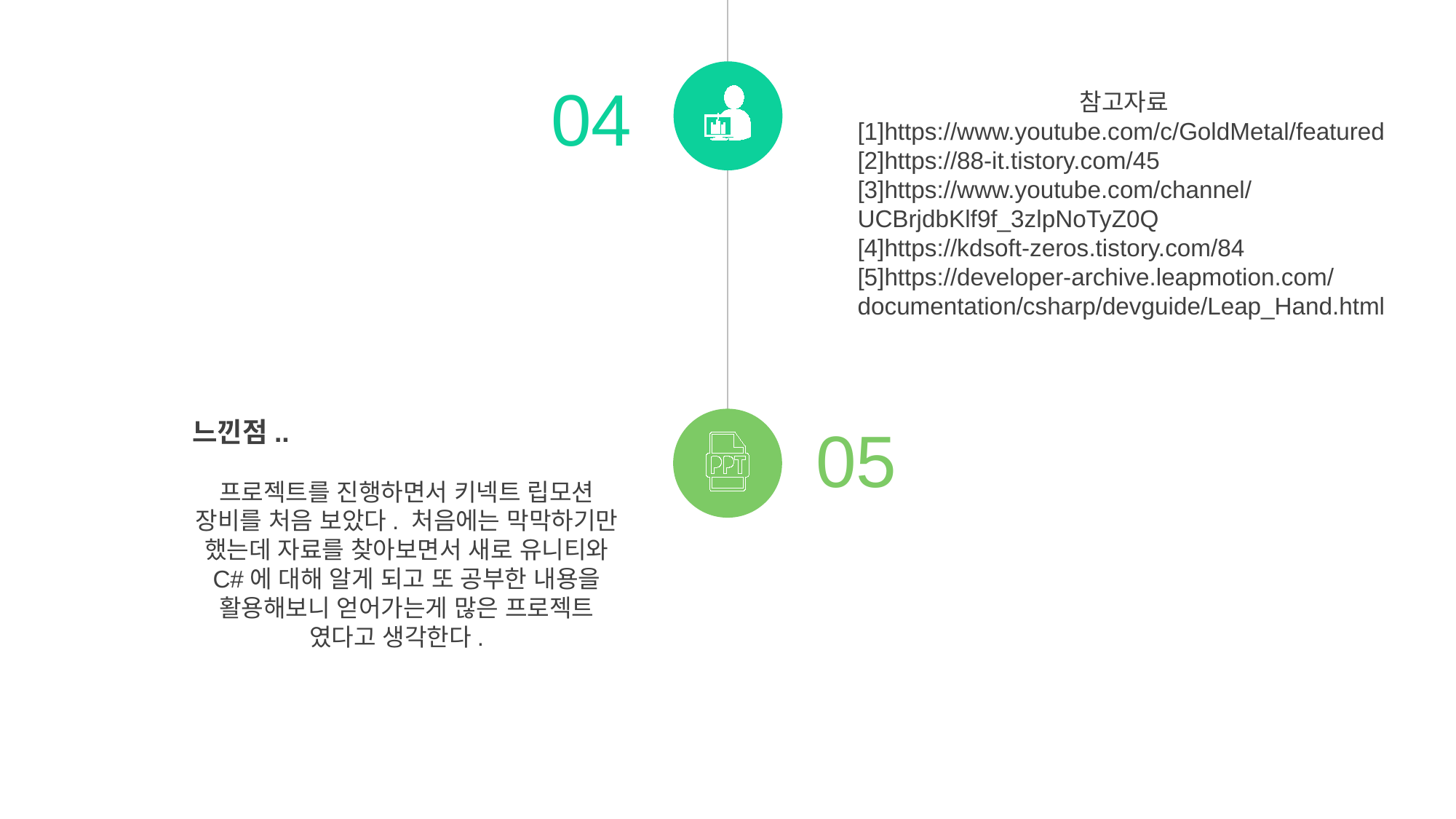

04
참고자료
[1]https://www.youtube.com/c/GoldMetal/featured
[2]https://88-it.tistory.com/45
[3]https://www.youtube.com/channel/UCBrjdbKlf9f_3zlpNoTyZ0Q
[4]https://kdsoft-zeros.tistory.com/84
[5]https://developer-archive.leapmotion.com/documentation/csharp/devguide/Leap_Hand.html

느낀점..

프로젝트를 진행하면서 키넥트 립모션 장비를 처음 보았다. 처음에는 막막하기만 했는데 자료를 찾아보면서 새로 유니티와 C#에 대해 알게 되고 또 공부한 내용을 활용해보니 얻어가는게 많은 프로젝트 였다고 생각한다.

05